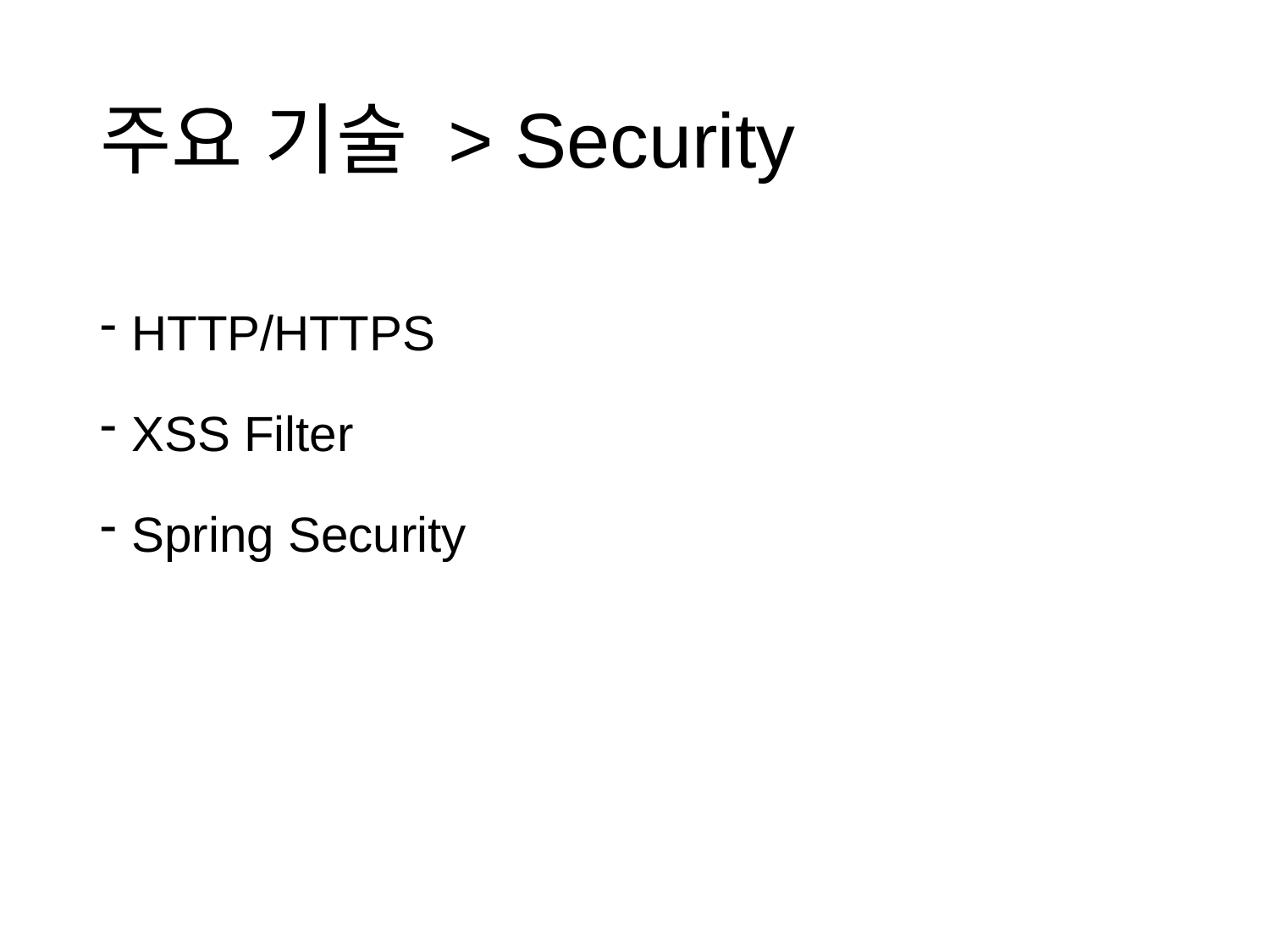

# 주요 기술 > Security
HTTP/HTTPS
XSS Filter
Spring Security